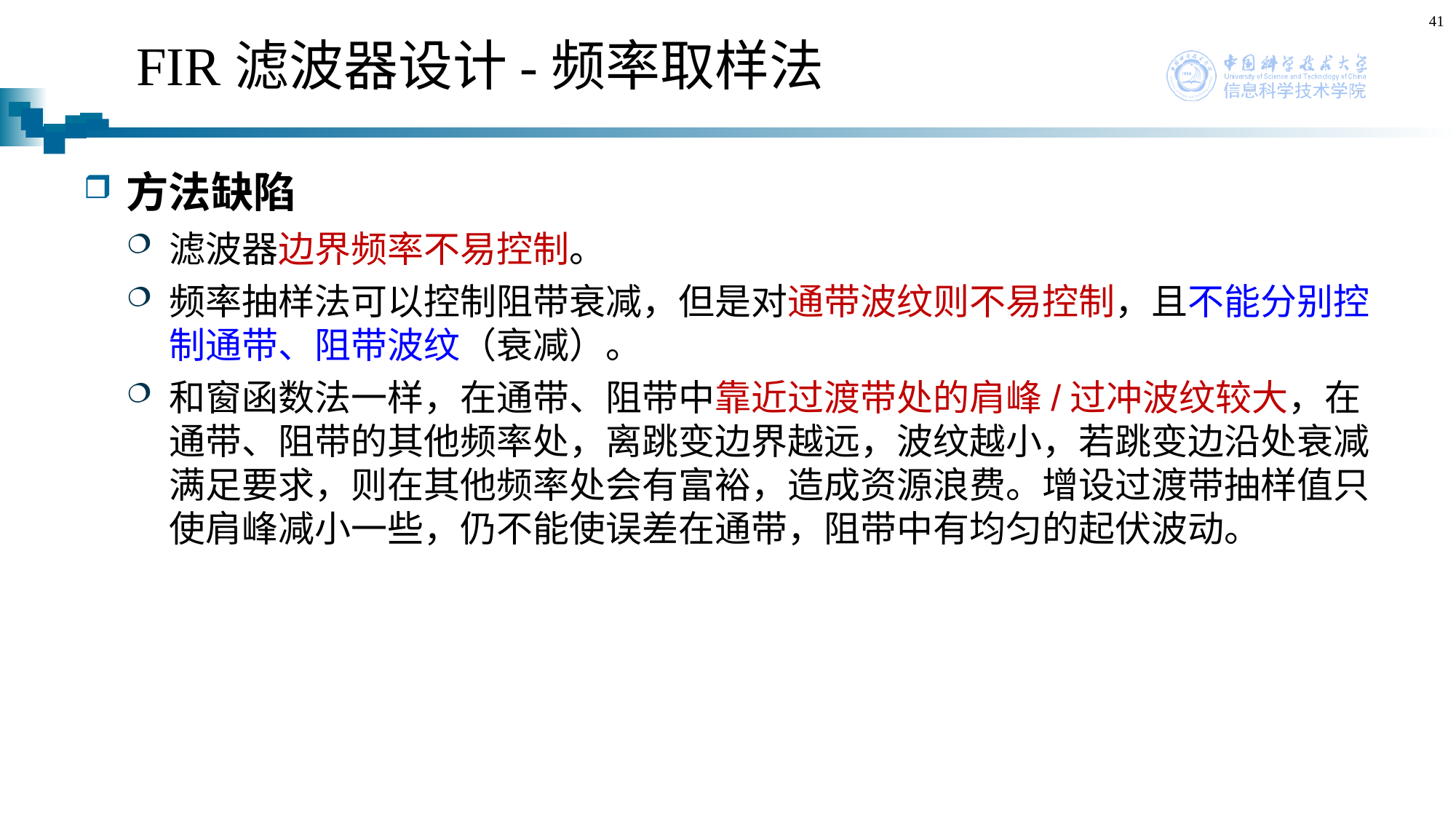

41
# FIR滤波器设计-频率取样法
方法缺陷
滤波器边界频率不易控制。
频率抽样法可以控制阻带衰减，但是对通带波纹则不易控制，且不能分别控制通带、阻带波纹（衰减）。
和窗函数法一样，在通带、阻带中靠近过渡带处的肩峰/过冲波纹较大，在通带、阻带的其他频率处，离跳变边界越远，波纹越小，若跳变边沿处衰减满足要求，则在其他频率处会有富裕，造成资源浪费。增设过渡带抽样值只使肩峰减小一些，仍不能使误差在通带，阻带中有均匀的起伏波动。